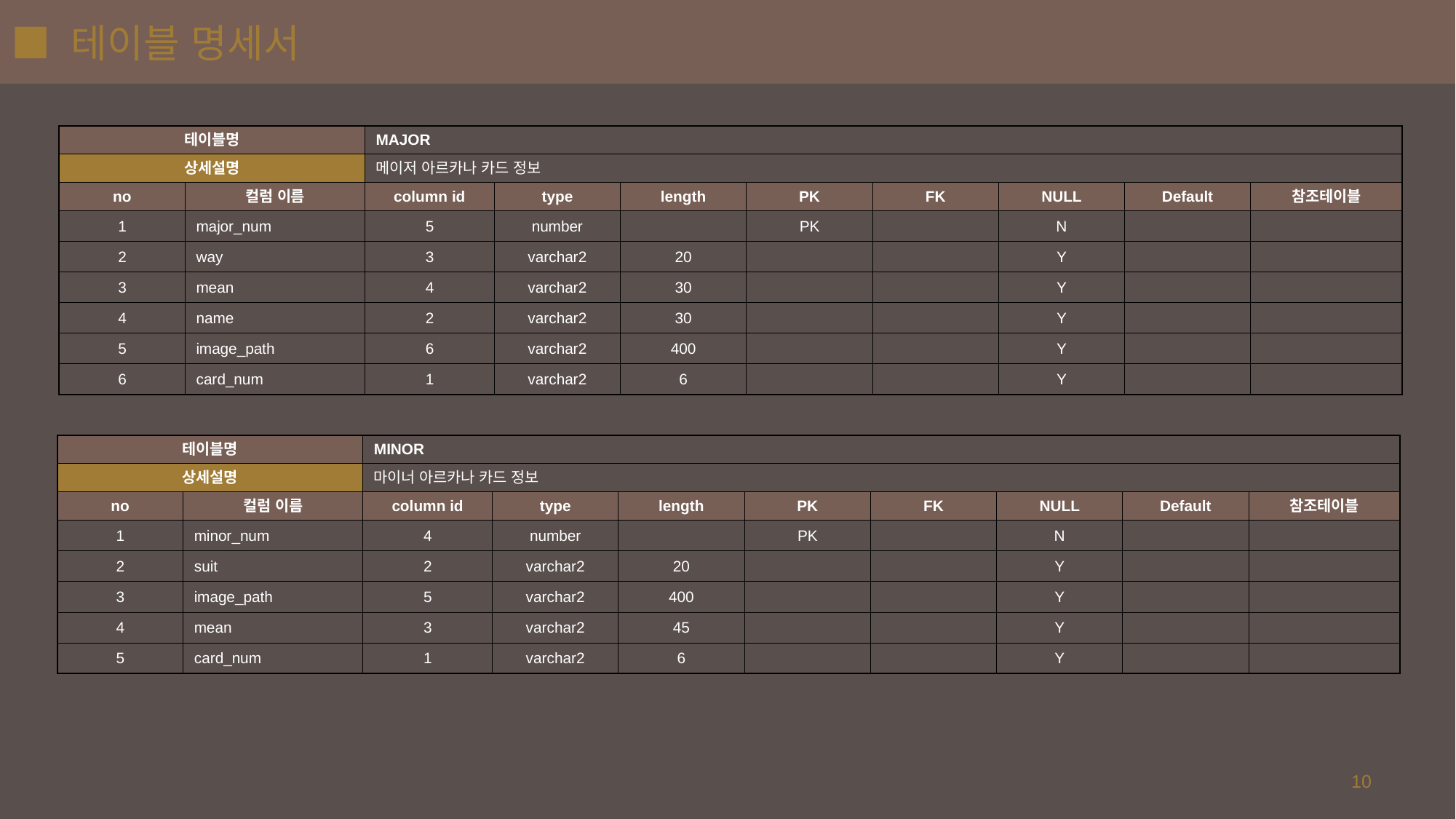

# ■ 테이블 명세서
| 테이블명 |  | MAJOR |  |  |  |  |  |  |  |
| --- | --- | --- | --- | --- | --- | --- | --- | --- | --- |
| 상세설명 |  | 메이저 아르카나 카드 정보 |  |  |  |  |  |  |  |
| no | 컬럼 이름 | column id | type | length | PK | FK | NULL | Default | 참조테이블 |
| 1 | major\_num | 5 | number |  | PK |  | N |  |  |
| 2 | way | 3 | varchar2 | 20 |  |  | Y |  |  |
| 3 | mean | 4 | varchar2 | 30 |  |  | Y |  |  |
| 4 | name | 2 | varchar2 | 30 |  |  | Y |  |  |
| 5 | image\_path | 6 | varchar2 | 400 |  |  | Y |  |  |
| 6 | card\_num | 1 | varchar2 | 6 |  |  | Y |  |  |
| 테이블명 |  | MINOR |  |  |  |  |  |  |  |
| --- | --- | --- | --- | --- | --- | --- | --- | --- | --- |
| 상세설명 |  | 마이너 아르카나 카드 정보 |  |  |  |  |  |  |  |
| no | 컬럼 이름 | column id | type | length | PK | FK | NULL | Default | 참조테이블 |
| 1 | minor\_num | 4 | number |  | PK |  | N |  |  |
| 2 | suit | 2 | varchar2 | 20 |  |  | Y |  |  |
| 3 | image\_path | 5 | varchar2 | 400 |  |  | Y |  |  |
| 4 | mean | 3 | varchar2 | 45 |  |  | Y |  |  |
| 5 | card\_num | 1 | varchar2 | 6 |  |  | Y |  |  |
10